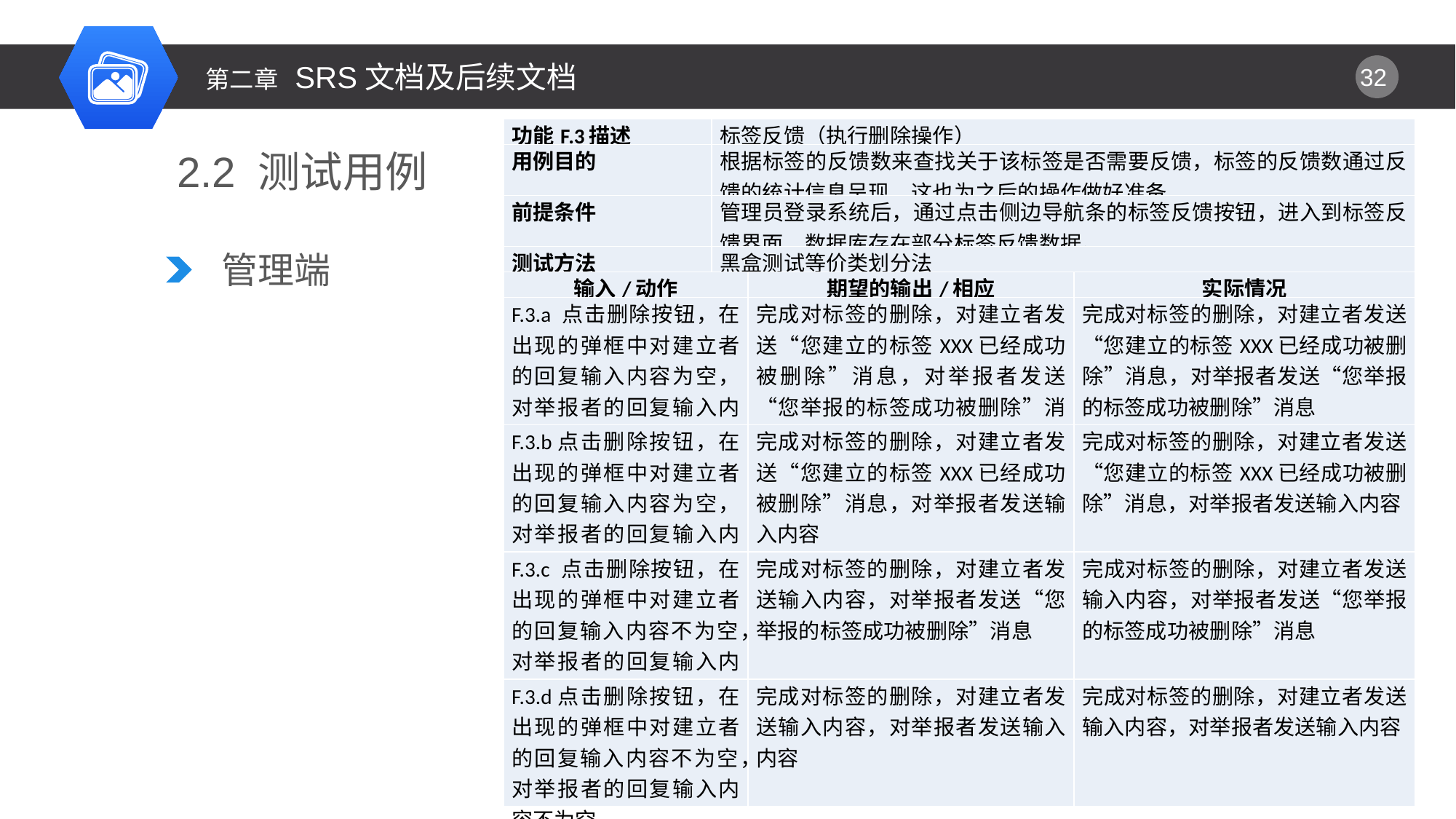

第二章  SRS文档及后续文档
| 功能F.3描述 | 标签反馈（执行删除操作） |  |  |
| --- | --- | --- | --- |
| 用例目的 | 根据标签的反馈数来查找关于该标签是否需要反馈，标签的反馈数通过反馈的统计信息呈现，这也为之后的操作做好准备 |  |  |
| 前提条件 | 管理员登录系统后，通过点击侧边导航条的标签反馈按钮，进入到标签反馈界面，数据库存在部分标签反馈数据。 |  |  |
| 测试方法 | 黑盒测试等价类划分法 |  |  |
| 输入/动作 |  | 期望的输出/相应 | 实际情况 |
| F.3.a 点击删除按钮，在出现的弹框中对建立者的回复输入内容为空，对举报者的回复输入内容为空 |  | 完成对标签的删除，对建立者发送“您建立的标签XXX已经成功被删除”消息，对举报者发送“您举报的标签成功被删除”消息 | 完成对标签的删除，对建立者发送“您建立的标签XXX已经成功被删除”消息，对举报者发送“您举报的标签成功被删除”消息 |
| F.3.b点击删除按钮，在出现的弹框中对建立者的回复输入内容为空，对举报者的回复输入内容不为空 |  | 完成对标签的删除，对建立者发送“您建立的标签XXX已经成功被删除”消息，对举报者发送输入内容 | 完成对标签的删除，对建立者发送“您建立的标签XXX已经成功被删除”消息，对举报者发送输入内容 |
| F.3.c 点击删除按钮，在出现的弹框中对建立者的回复输入内容不为空，对举报者的回复输入内容为空 |  | 完成对标签的删除，对建立者发送输入内容，对举报者发送“您举报的标签成功被删除”消息 | 完成对标签的删除，对建立者发送输入内容，对举报者发送“您举报的标签成功被删除”消息 |
| F.3.d点击删除按钮，在出现的弹框中对建立者的回复输入内容不为空，对举报者的回复输入内容不为空 |  | 完成对标签的删除，对建立者发送输入内容，对举报者发送输入内容 | 完成对标签的删除，对建立者发送输入内容，对举报者发送输入内容 |
2.2 测试用例
管理端